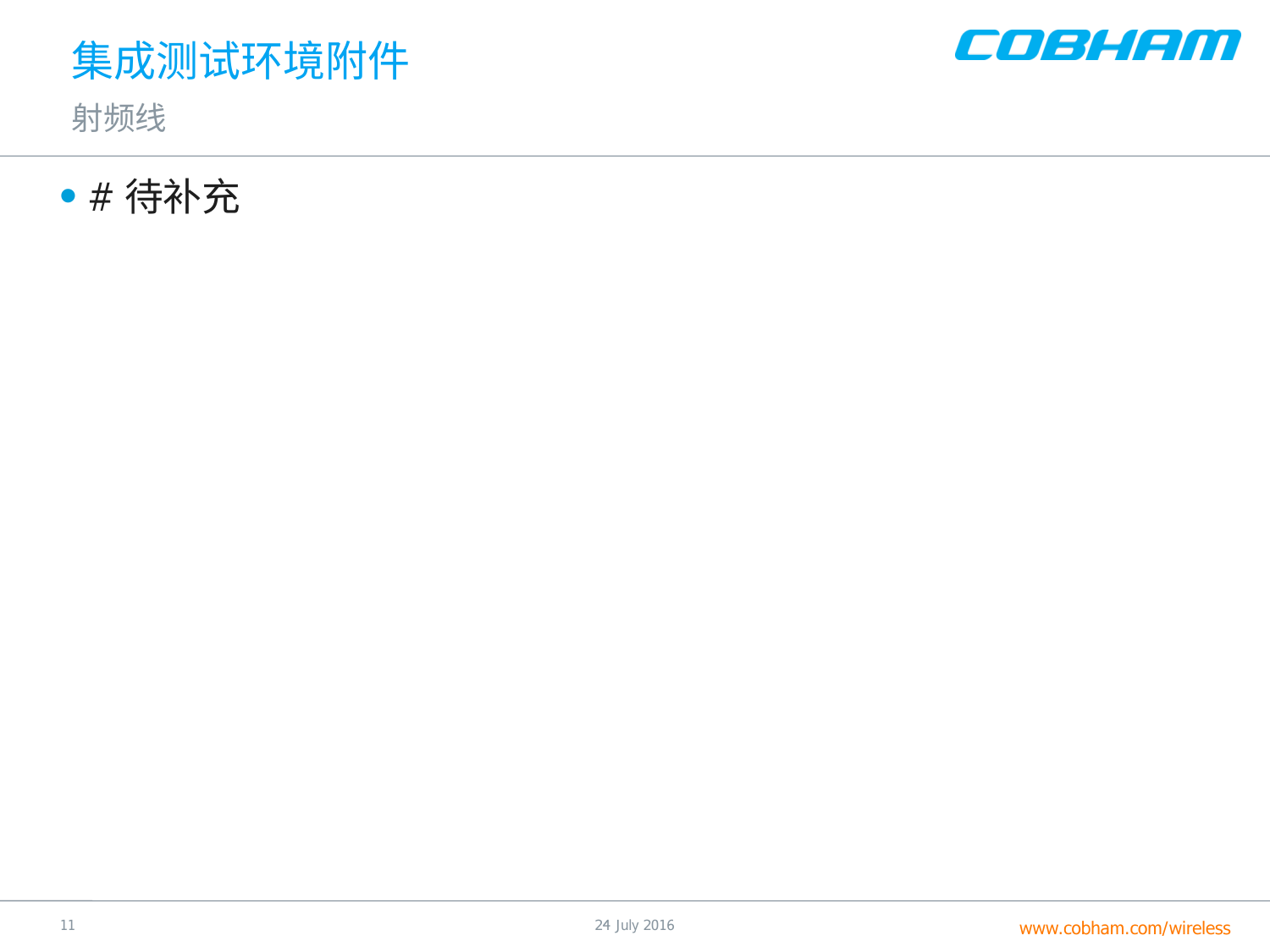

# 集成测试环境附件
射频线
#待补充
11
24 July 2016